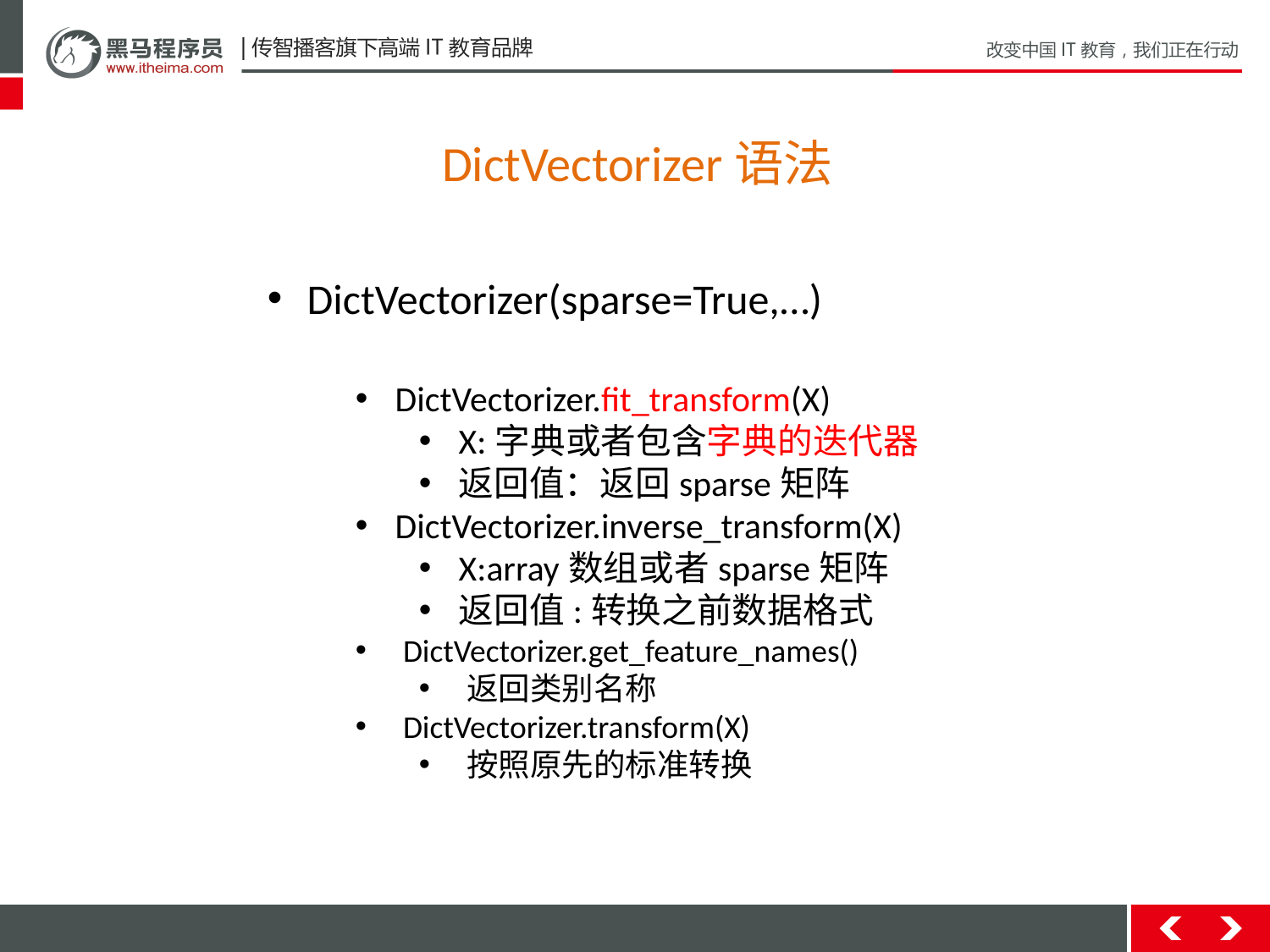

DictVectorizer语法
DictVectorizer(sparse=True,…)
DictVectorizer.fit_transform(X)
X:字典或者包含字典的迭代器
返回值：返回sparse矩阵
DictVectorizer.inverse_transform(X)
X:array数组或者sparse矩阵
返回值:转换之前数据格式
DictVectorizer.get_feature_names()
返回类别名称
DictVectorizer.transform(X)
按照原先的标准转换